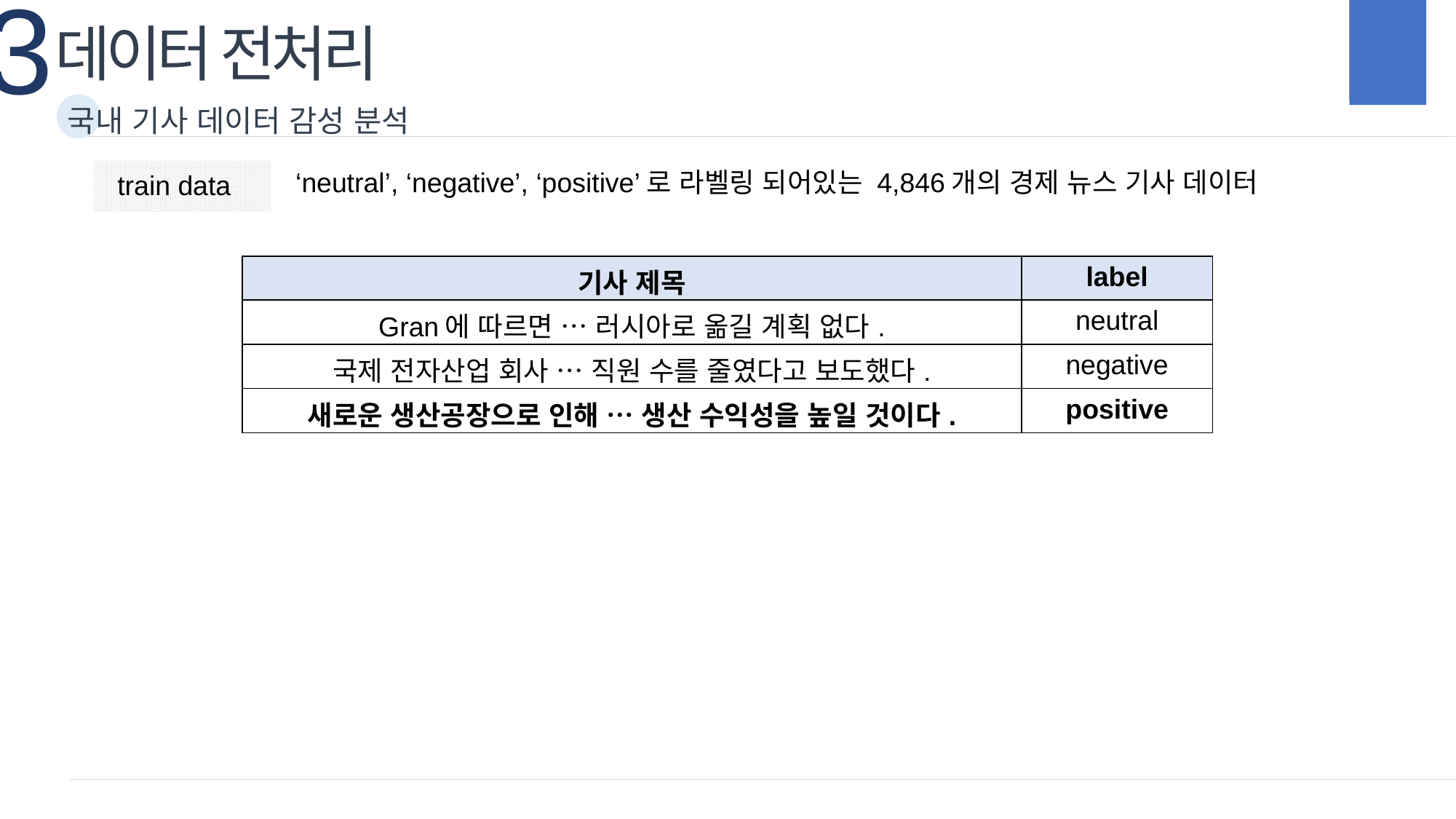

3

데이터 전처리

국내 기사 데이터 감성 분석

‘neutral’, ‘negative’, ‘positive’로 라벨링 되어있는 4,846개의 경제 뉴스 기사 데이터
train data
| 기사 제목 | label |
| --- | --- |
| Gran에 따르면 … 러시아로 옮길 계획 없다. | neutral |
| 국제 전자산업 회사 … 직원 수를 줄였다고 보도했다. | negative |
| 새로운 생산공장으로 인해 … 생산 수익성을 높일 것이다. | positive |